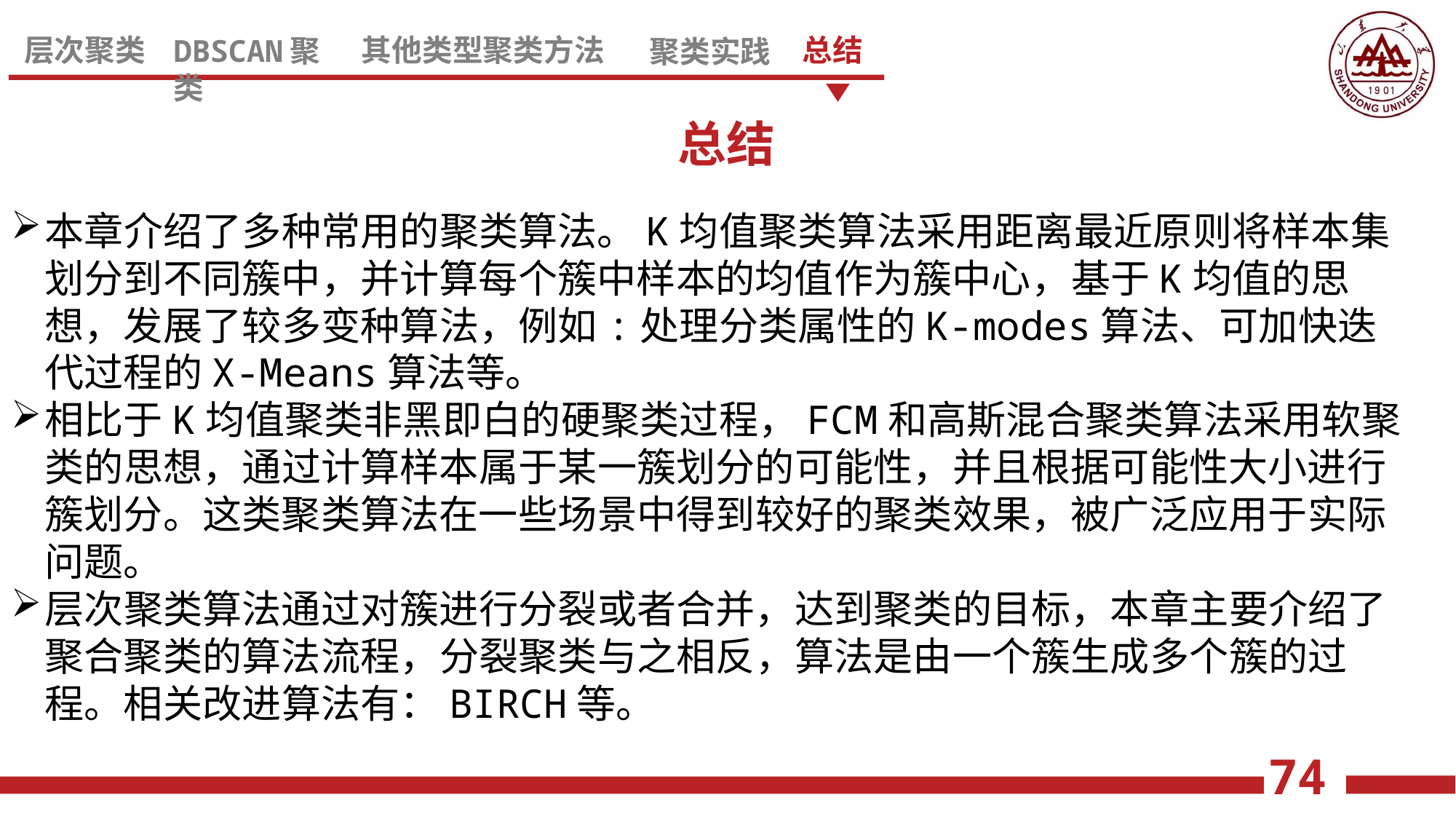

总结
本章介绍了多种常用的聚类算法。K均值聚类算法采用距离最近原则将样本集划分到不同簇中，并计算每个簇中样本的均值作为簇中心，基于K均值的思想，发展了较多变种算法，例如:处理分类属性的K-modes算法、可加快迭代过程的X-Means算法等。
相比于K均值聚类非黑即白的硬聚类过程，FCM和高斯混合聚类算法采用软聚类的思想，通过计算样本属于某一簇划分的可能性，并且根据可能性大小进行簇划分。这类聚类算法在一些场景中得到较好的聚类效果，被广泛应用于实际问题。
层次聚类算法通过对簇进行分裂或者合并，达到聚类的目标，本章主要介绍了聚合聚类的算法流程，分裂聚类与之相反，算法是由一个簇生成多个簇的过程。相关改进算法有：BIRCH等。